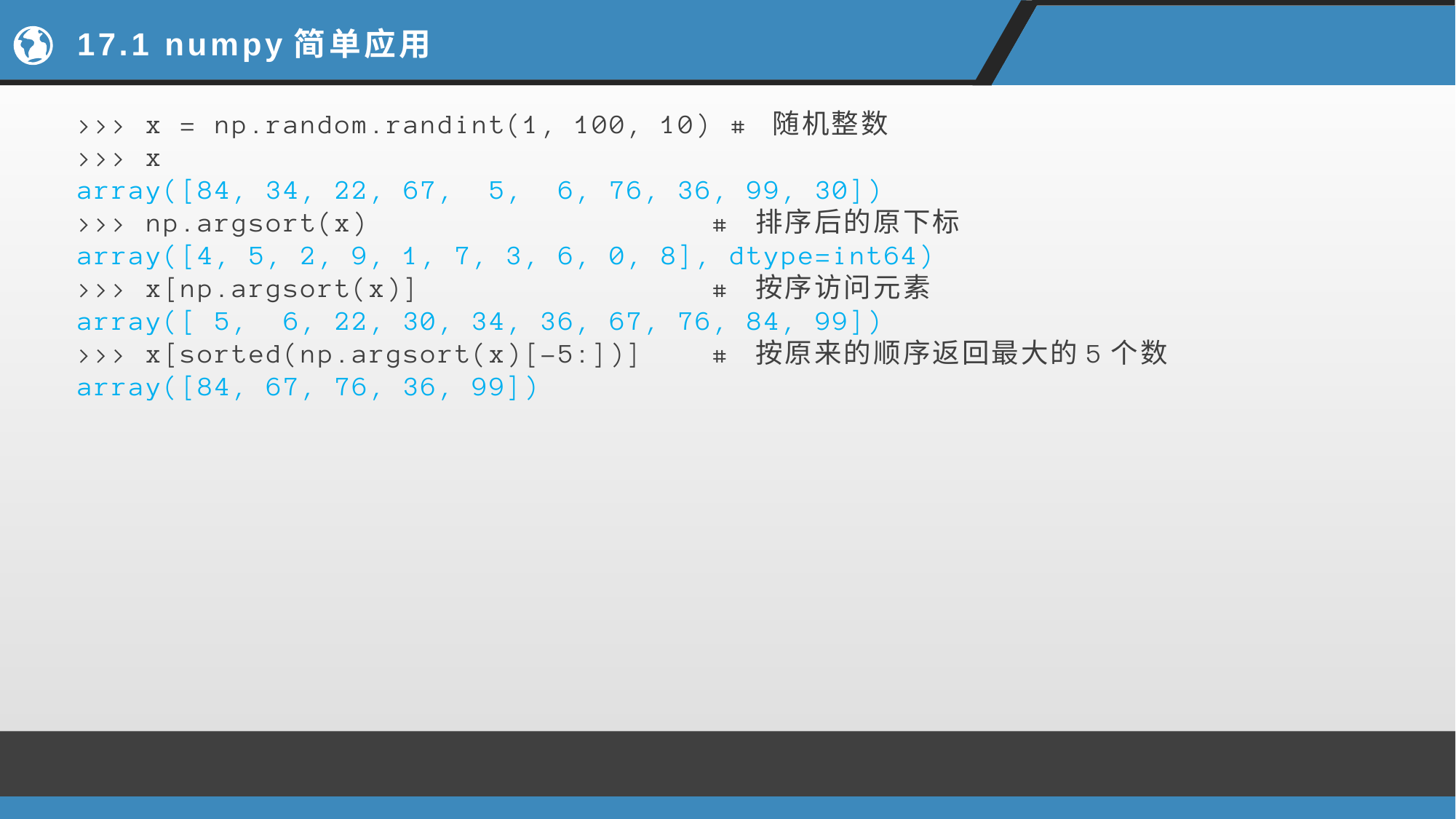

# 17.1 numpy简单应用

>>> x = np.random.randint(1, 100, 10) # 随机整数
>>> x
array([84, 34, 22, 67,  5,  6, 76, 36, 99, 30])
>>> np.argsort(x)                    # 排序后的原下标
array([4, 5, 2, 9, 1, 7, 3, 6, 0, 8], dtype=int64)
>>> x[np.argsort(x)]                 # 按序访问元素
array([ 5,  6, 22, 30, 34, 36, 67, 76, 84, 99])
>>> x[sorted(np.argsort(x)[-5:])]    # 按原来的顺序返回最大的5个数
array([84, 67, 76, 36, 99])